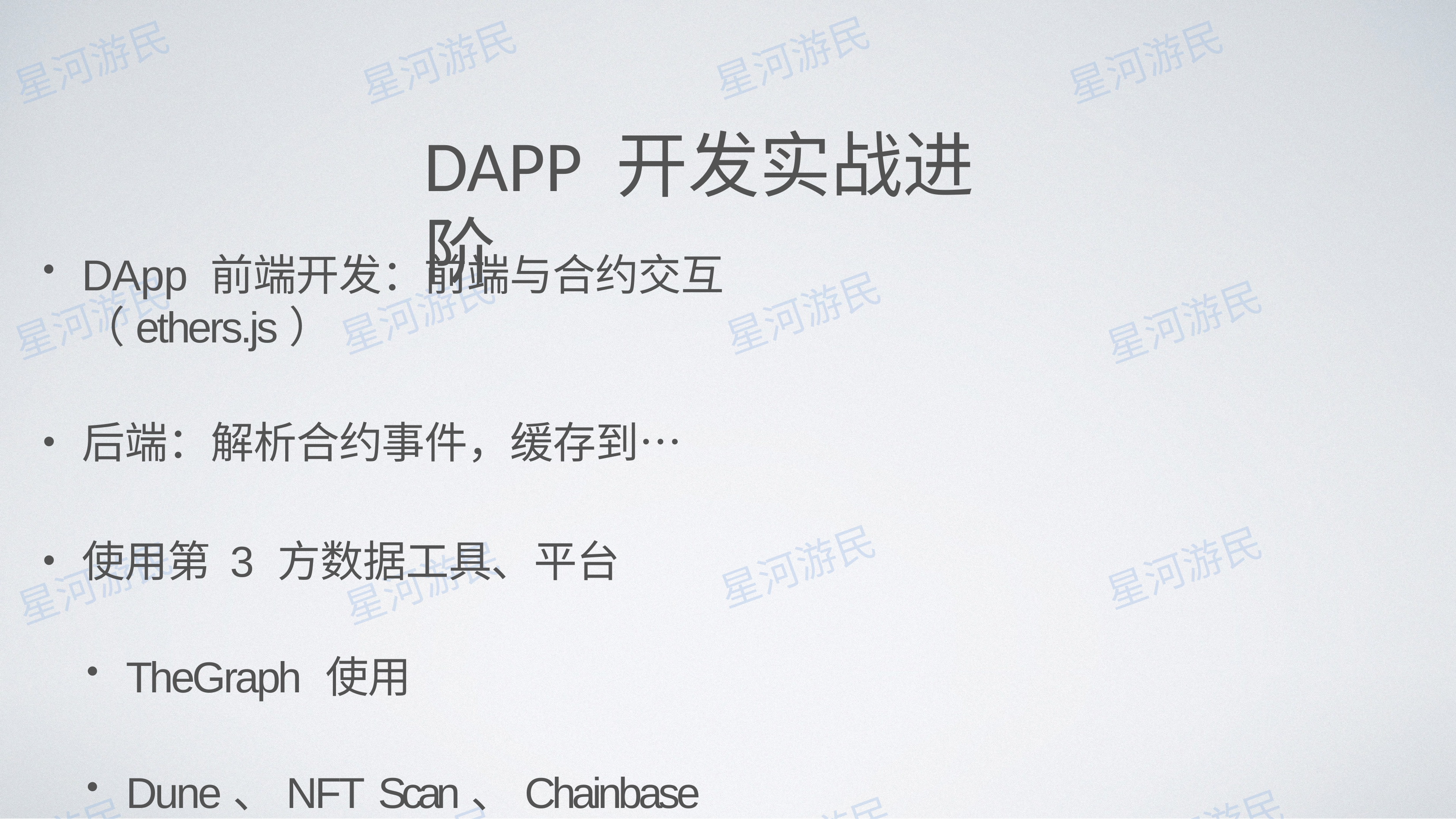

# DAPP 开发实战进阶
DApp 前端开发：前端与合约交互（ethers.js）
后端：解析合约事件，缓存到…

使⽤第 3 ⽅数据⼯具、平台
TheGraph 使⽤
Dune、NFT Scan、Chainbase